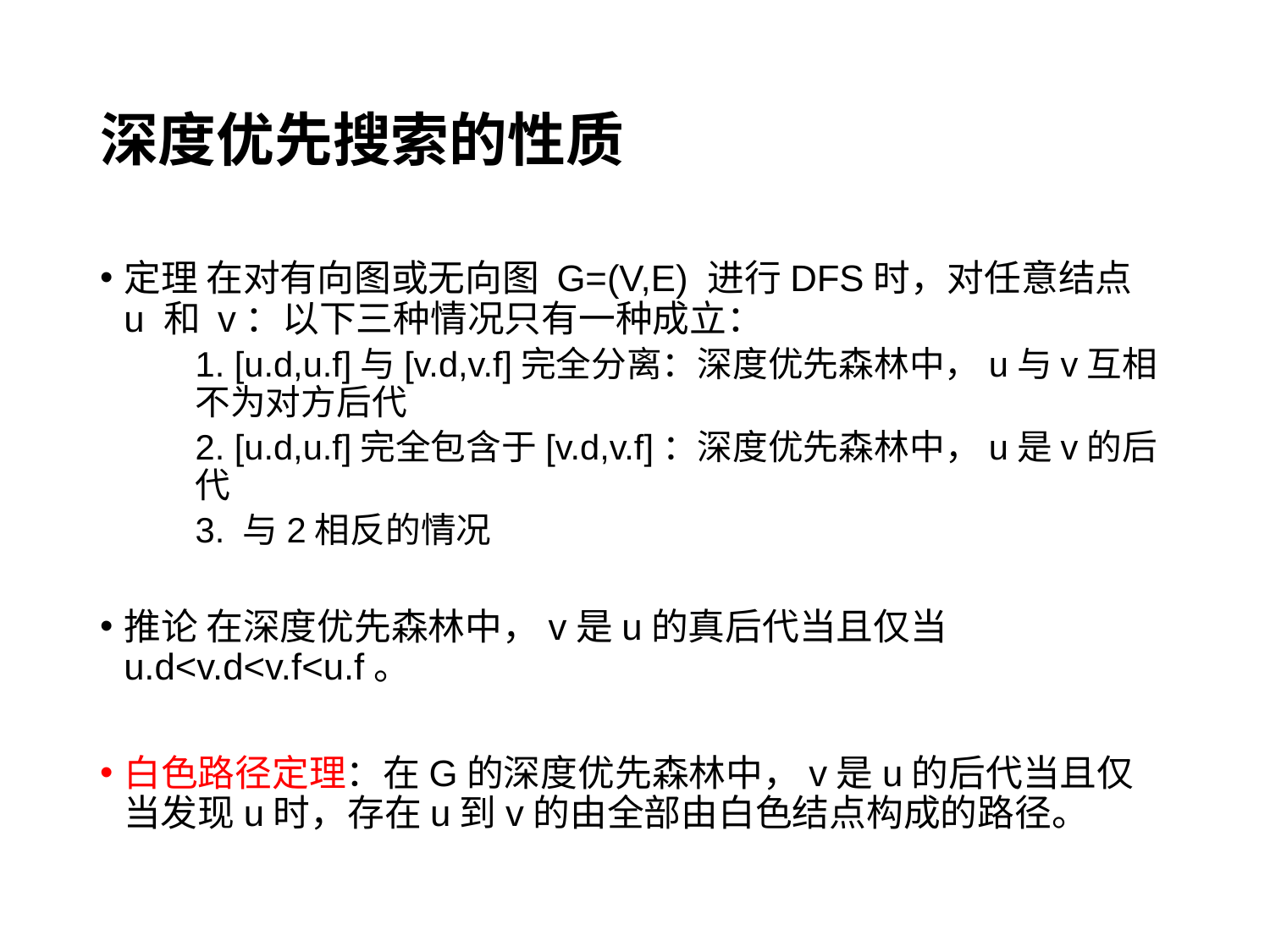

# 深度优先搜索的性质
定理 在对有向图或无向图 G=(V,E) 进行DFS时，对任意结点 u 和 v：以下三种情况只有一种成立：
1. [u.d,u.f]与[v.d,v.f]完全分离：深度优先森林中，u与v互相不为对方后代
2. [u.d,u.f]完全包含于[v.d,v.f]：深度优先森林中，u是v的后代
3. 与2相反的情况

推论 在深度优先森林中，v是u的真后代当且仅当 u.d<v.d<v.f<u.f。

白色路径定理：在G的深度优先森林中，v是u的后代当且仅当发现u时，存在u到v的由全部由白色结点构成的路径。